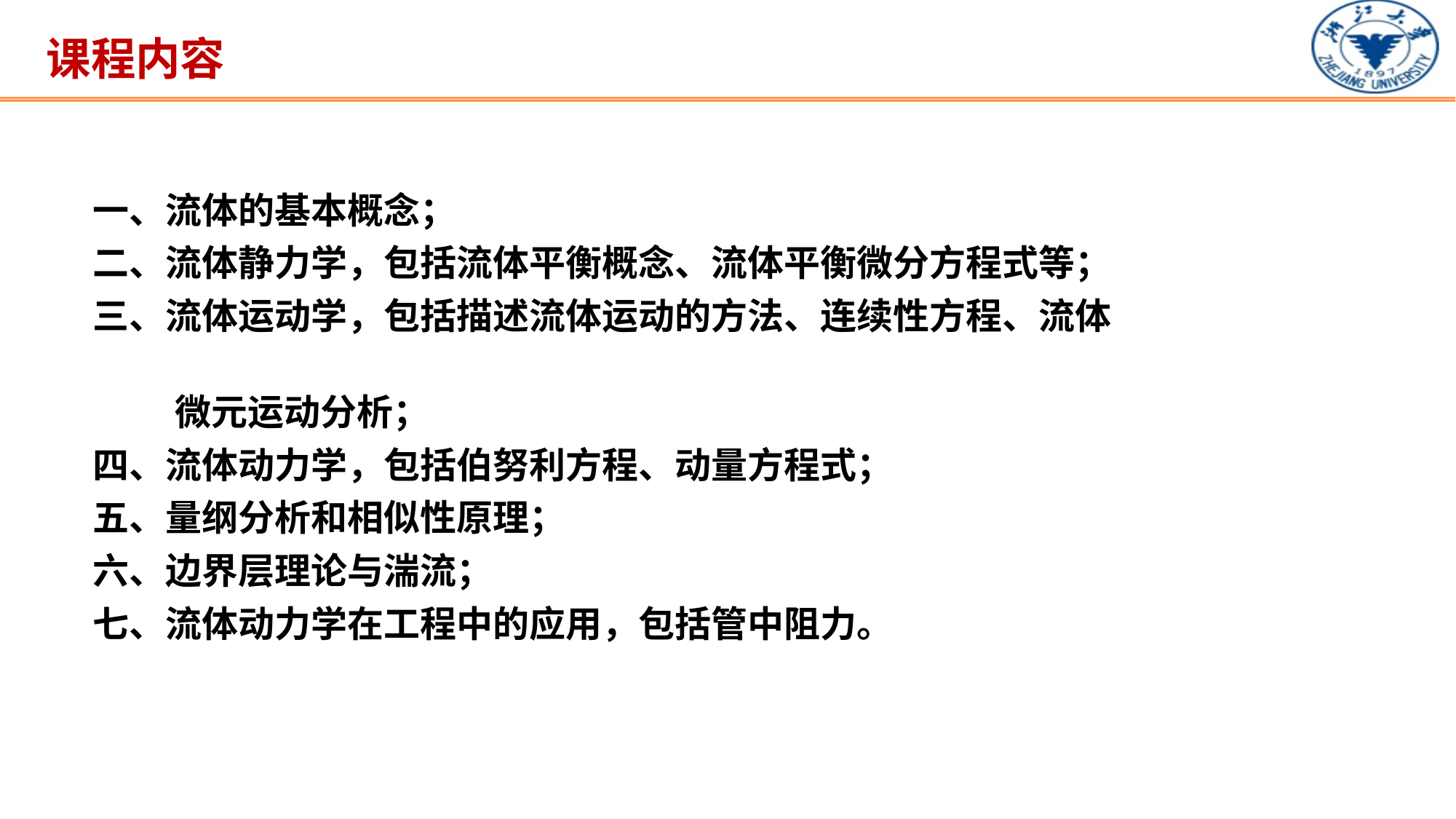

# 课程内容
一、流体的基本概念；
二、流体静力学，包括流体平衡概念、流体平衡微分方程式等；
三、流体运动学，包括描述流体运动的方法、连续性方程、流体
         微元运动分析；
四、流体动力学，包括伯努利方程、动量方程式；
五、量纲分析和相似性原理；
六、边界层理论与湍流；
七、流体动力学在工程中的应用，包括管中阻力。

4